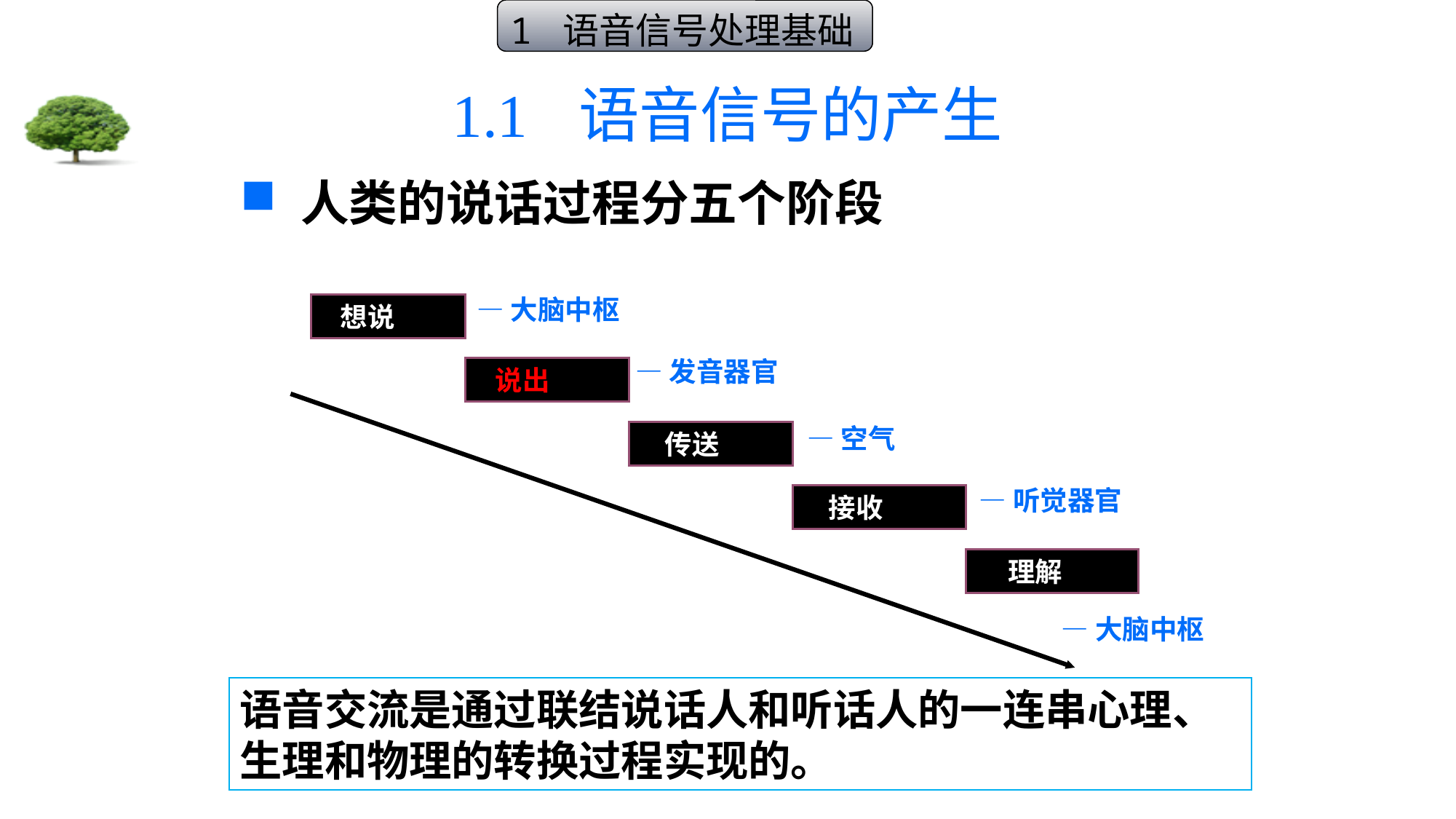

1 语音信号处理基础

# 1.1 语音信号的产生
 人类的说话过程分五个阶段

—大脑中枢
  想说
—发音器官
  说出

—空气
   传送
—听觉器官
   接收
    理解
—大脑中枢
语音交流是通过联结说话人和听话人的一连串心理、生理和物理的转换过程实现的。